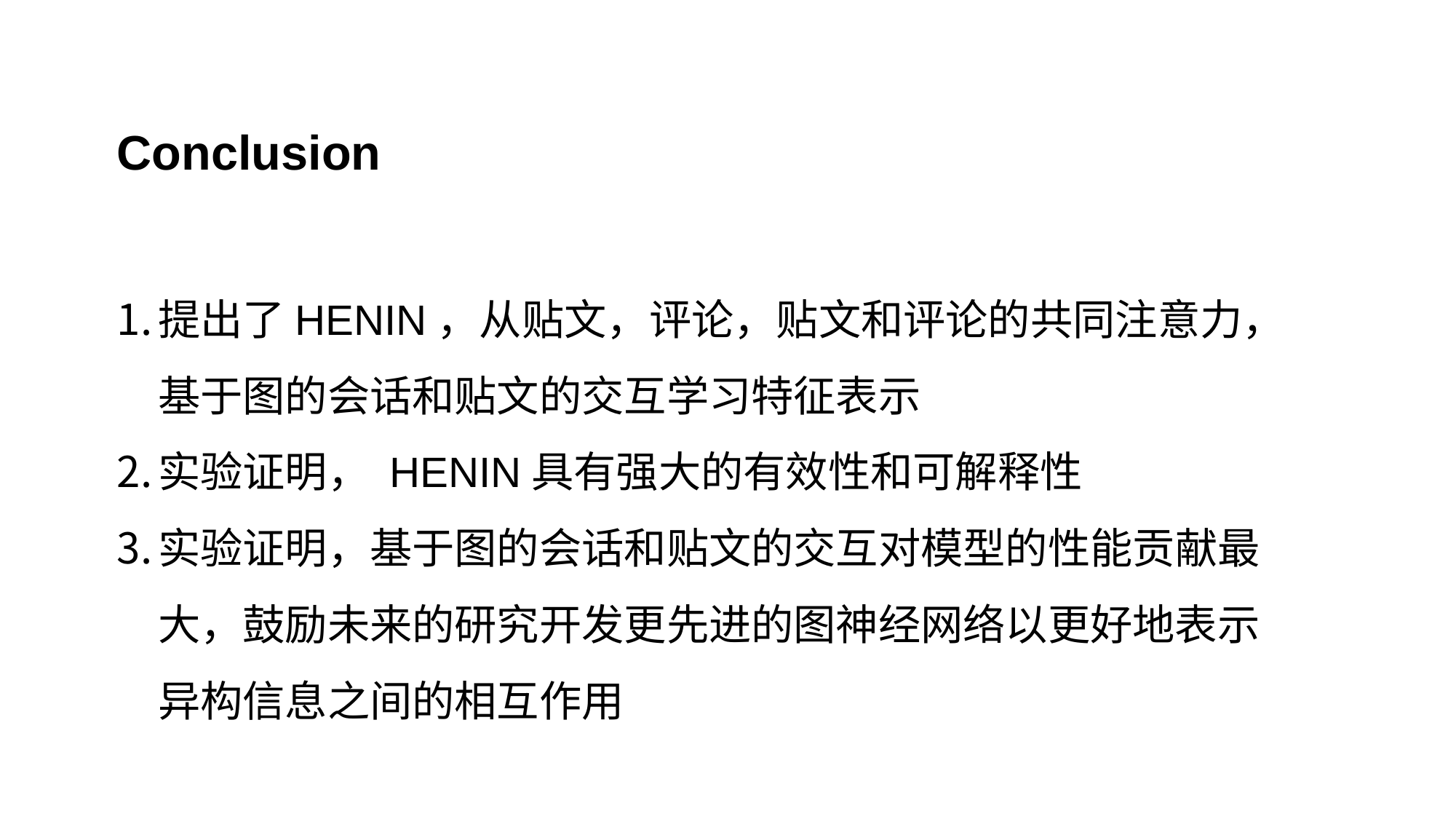

Conclusion

提出了HENIN，从贴文，评论，贴文和评论的共同注意力，基于图的会话和贴文的交互学习特征表示
实验证明， HENIN具有强大的有效性和可解释性
实验证明，基于图的会话和贴文的交互对模型的性能贡献最大，鼓励未来的研究开发更先进的图神经网络以更好地表示异构信息之间的相互作用